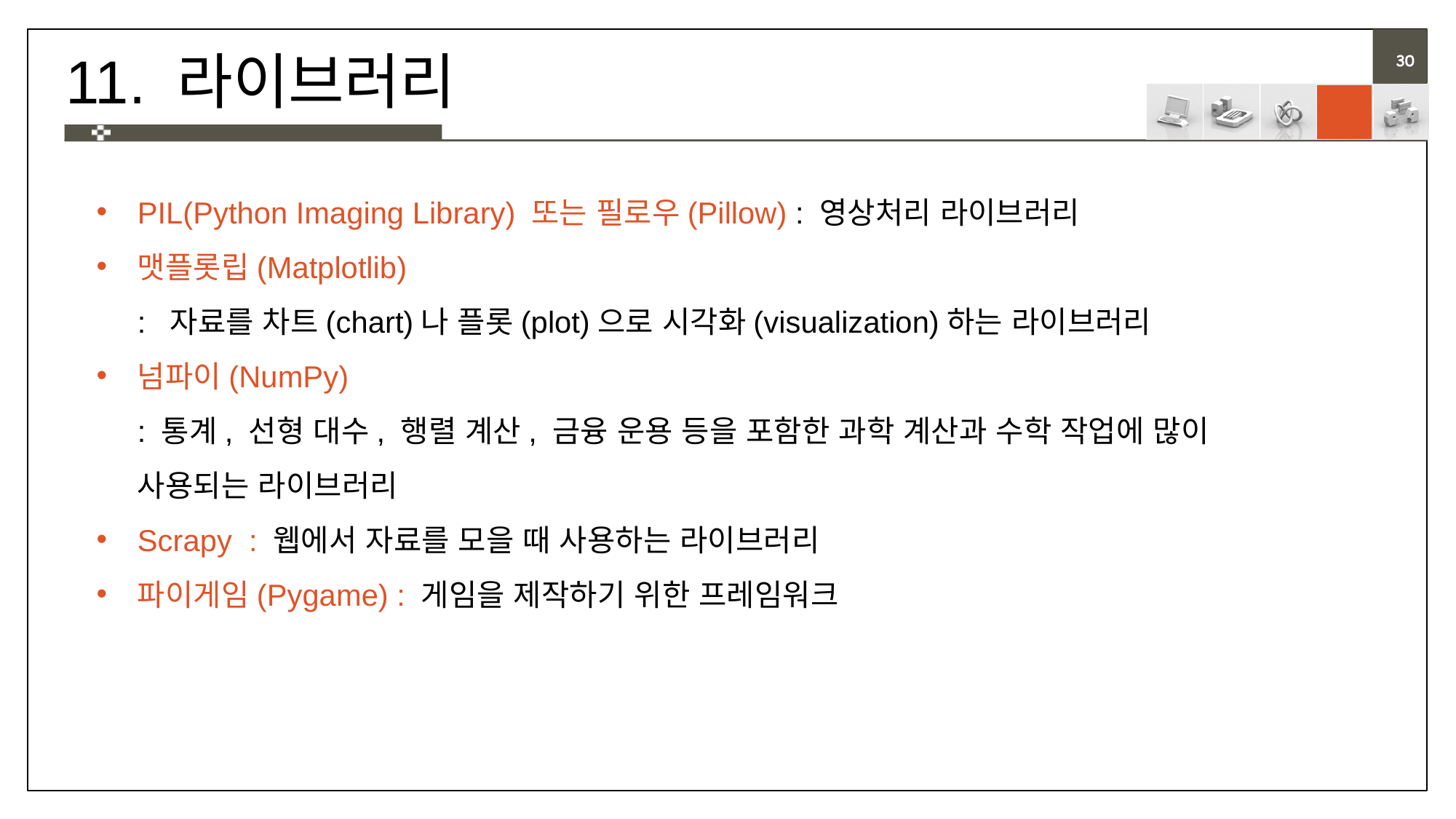

# 11. 라이브러리
PIL(Python Imaging Library) 또는 필로우(Pillow) : 영상처리 라이브러리
맷플롯립(Matplotlib)
:  자료를 차트(chart)나 플롯(plot)으로 시각화(visualization)하는 라이브러리
넘파이(NumPy)
: 통계, 선형 대수, 행렬 계산, 금융 운용 등을 포함한 과학 계산과 수학 작업에 많이 사용되는 라이브러리
Scrapy  : 웹에서 자료를 모을 때 사용하는 라이브러리
파이게임(Pygame) : 게임을 제작하기 위한 프레임워크